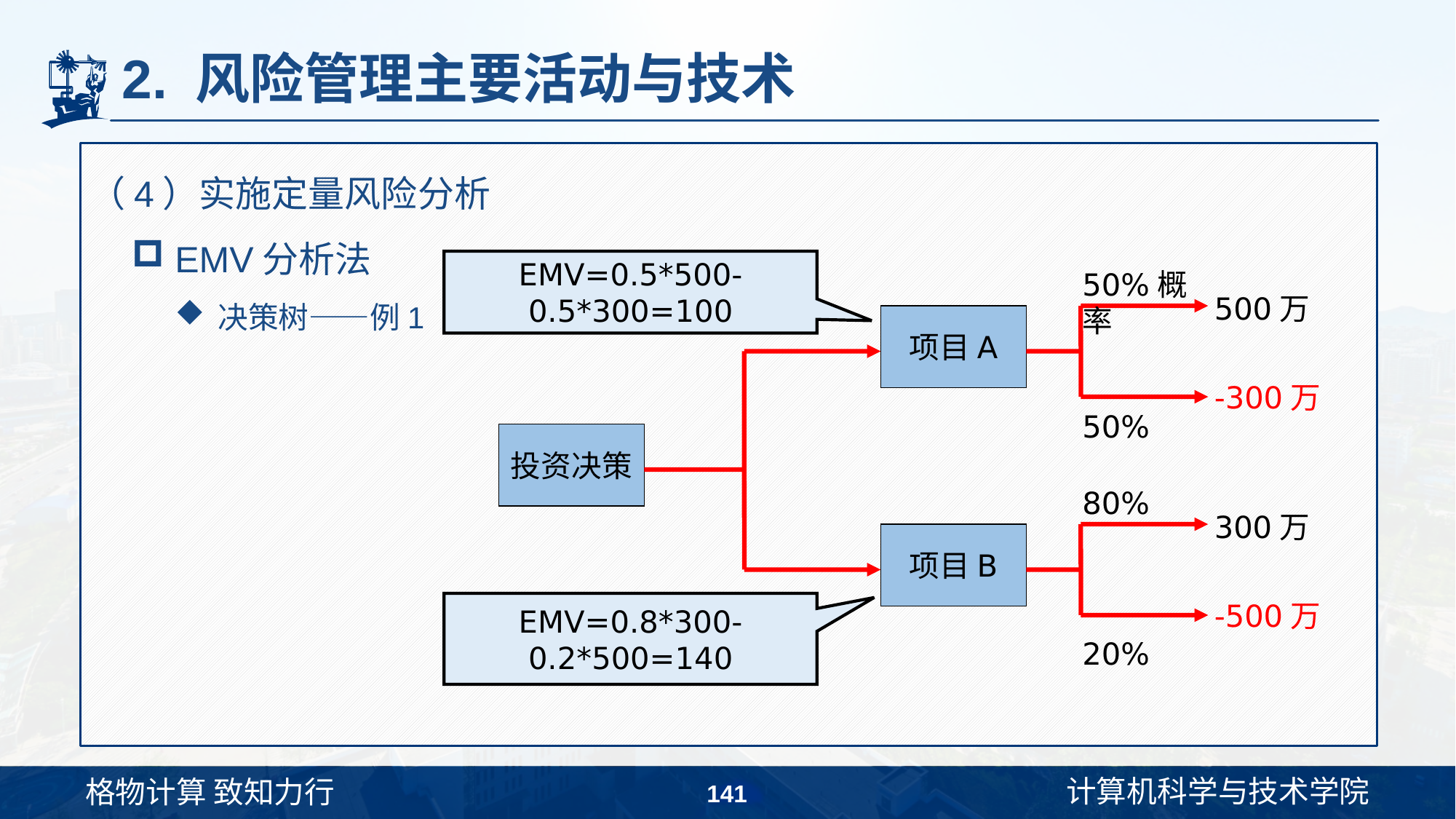

# 2. 风险管理主要活动与技术
（4）实施定量风险分析
EMV分析法
决策树——例1
EMV=0.5*500-0.5*300=100
50%概率
500万
项目A

-300万

50%
投资决策

80%
300万
项目B

-500万
EMV=0.8*300-0.2*500=140

20%
141